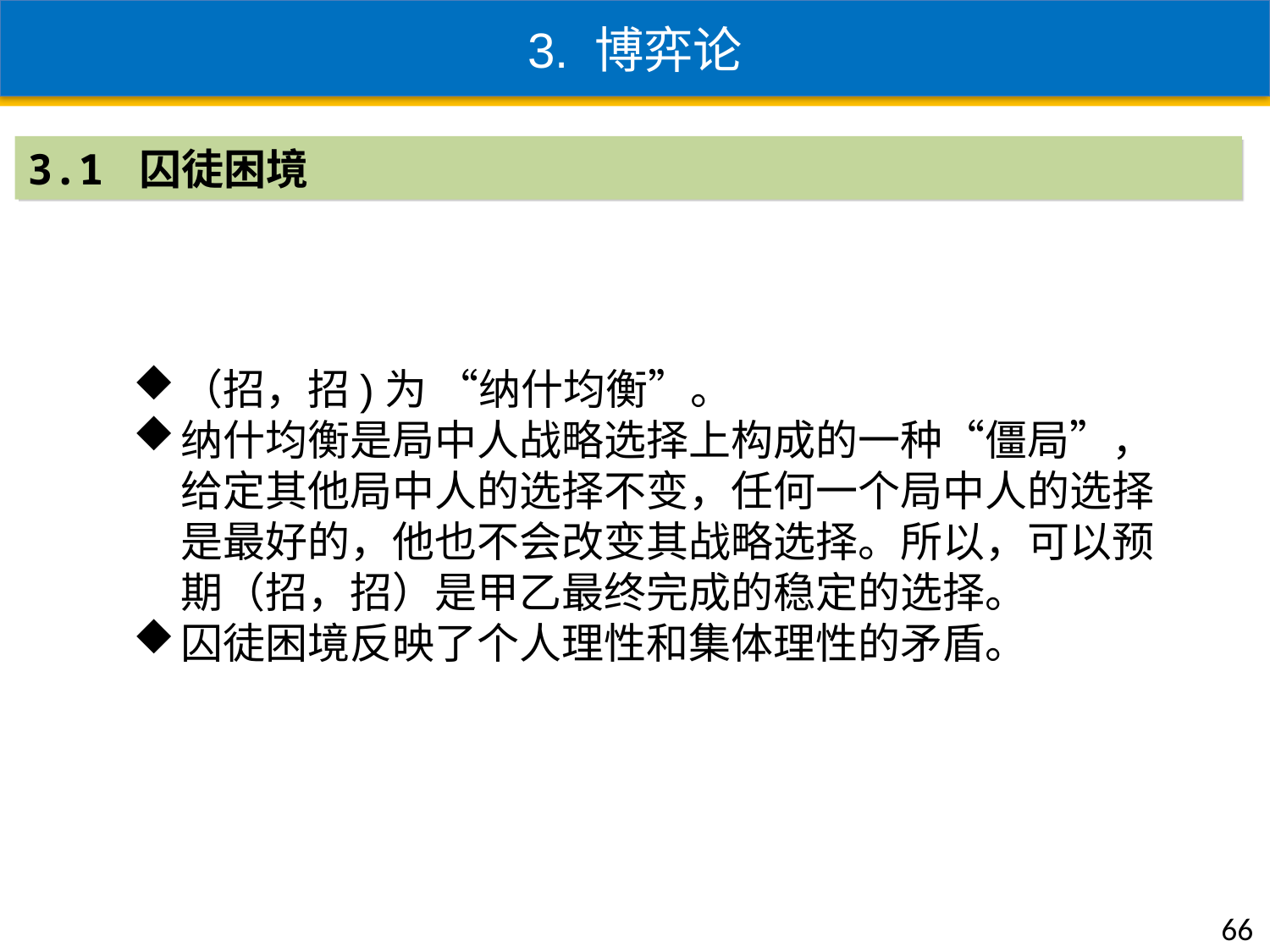

3. 博弈论
3.1 囚徒困境
（招，招)为 “纳什均衡”。
纳什均衡是局中人战略选择上构成的一种“僵局”，给定其他局中人的选择不变，任何一个局中人的选择是最好的，他也不会改变其战略选择。所以，可以预期（招，招）是甲乙最终完成的稳定的选择。
囚徒困境反映了个人理性和集体理性的矛盾。
66